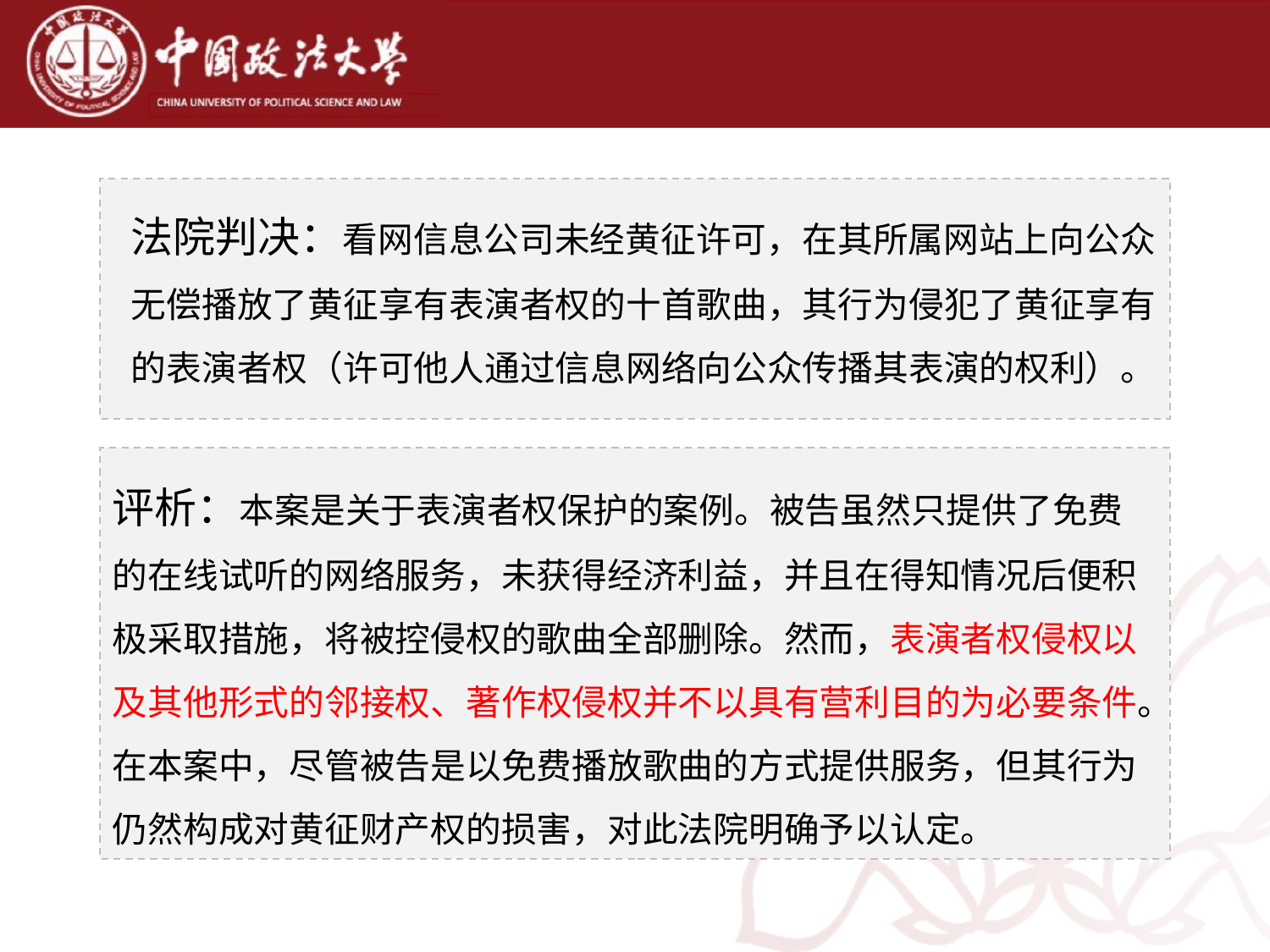

法院判决：看网信息公司未经黄征许可，在其所属网站上向公众无偿播放了黄征享有表演者权的十首歌曲，其行为侵犯了黄征享有的表演者权（许可他人通过信息网络向公众传播其表演的权利）。

评析：本案是关于表演者权保护的案例。被告虽然只提供了免费的在线试听的网络服务，未获得经济利益，并且在得知情况后便积极采取措施，将被控侵权的歌曲全部删除。然而，表演者权侵权以及其他形式的邻接权、著作权侵权并不以具有营利目的为必要条件。在本案中，尽管被告是以免费播放歌曲的方式提供服务，但其行为仍然构成对黄征财产权的损害，对此法院明确予以认定。